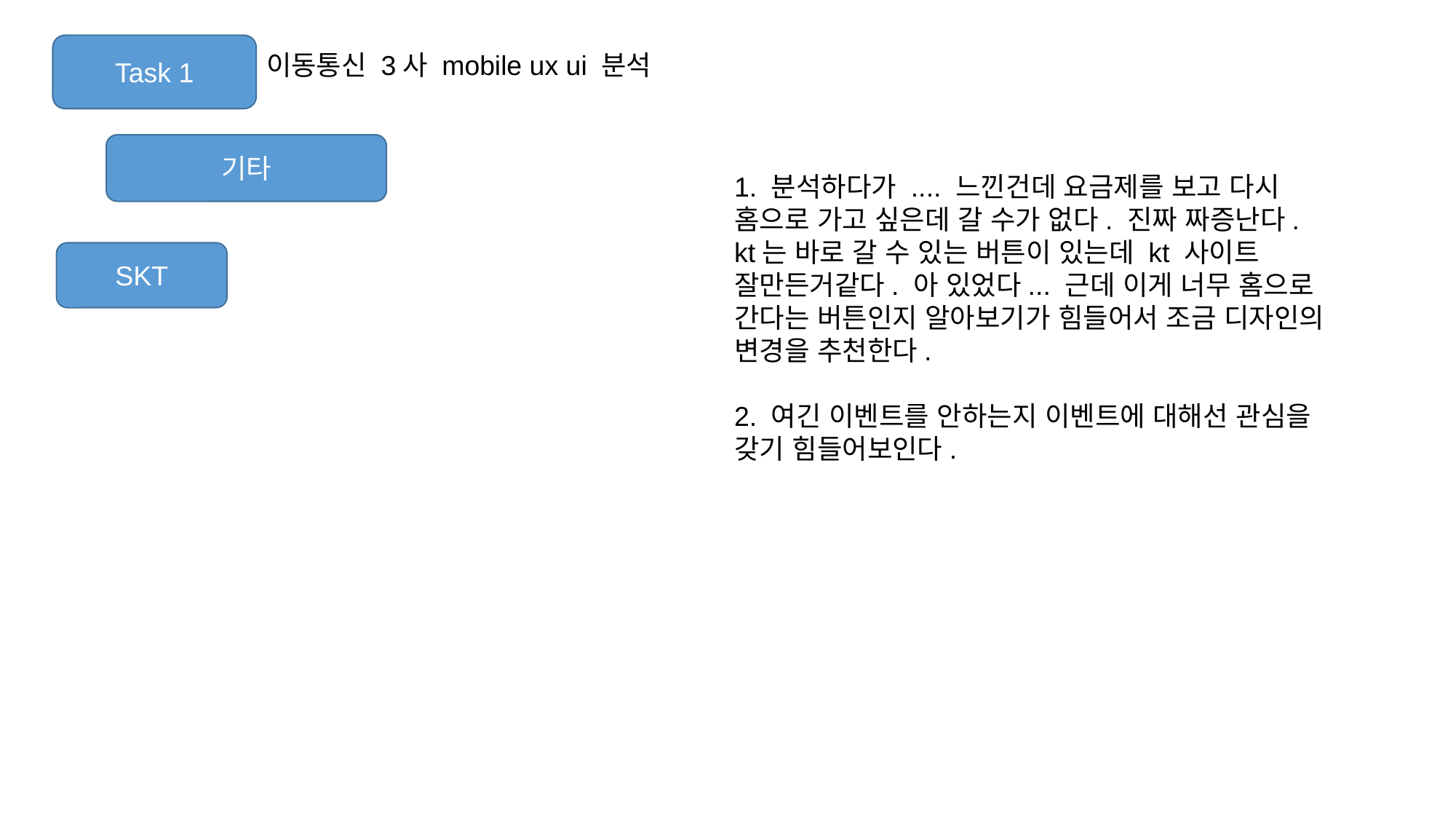

Task 1
이동통신 3사 mobile ux ui 분석
기타
1. 분석하다가 .... 느낀건데 요금제를 보고 다시 홈으로 가고 싶은데 갈 수가 없다. 진짜 짜증난다. kt는 바로 갈 수 있는 버튼이 있는데 kt 사이트 잘만든거같다. 아 있었다... 근데 이게 너무 홈으로 간다는 버튼인지 알아보기가 힘들어서 조금 디자인의 변경을 추천한다.

2. 여긴 이벤트를 안하는지 이벤트에 대해선 관심을 갖기 힘들어보인다.

SKT